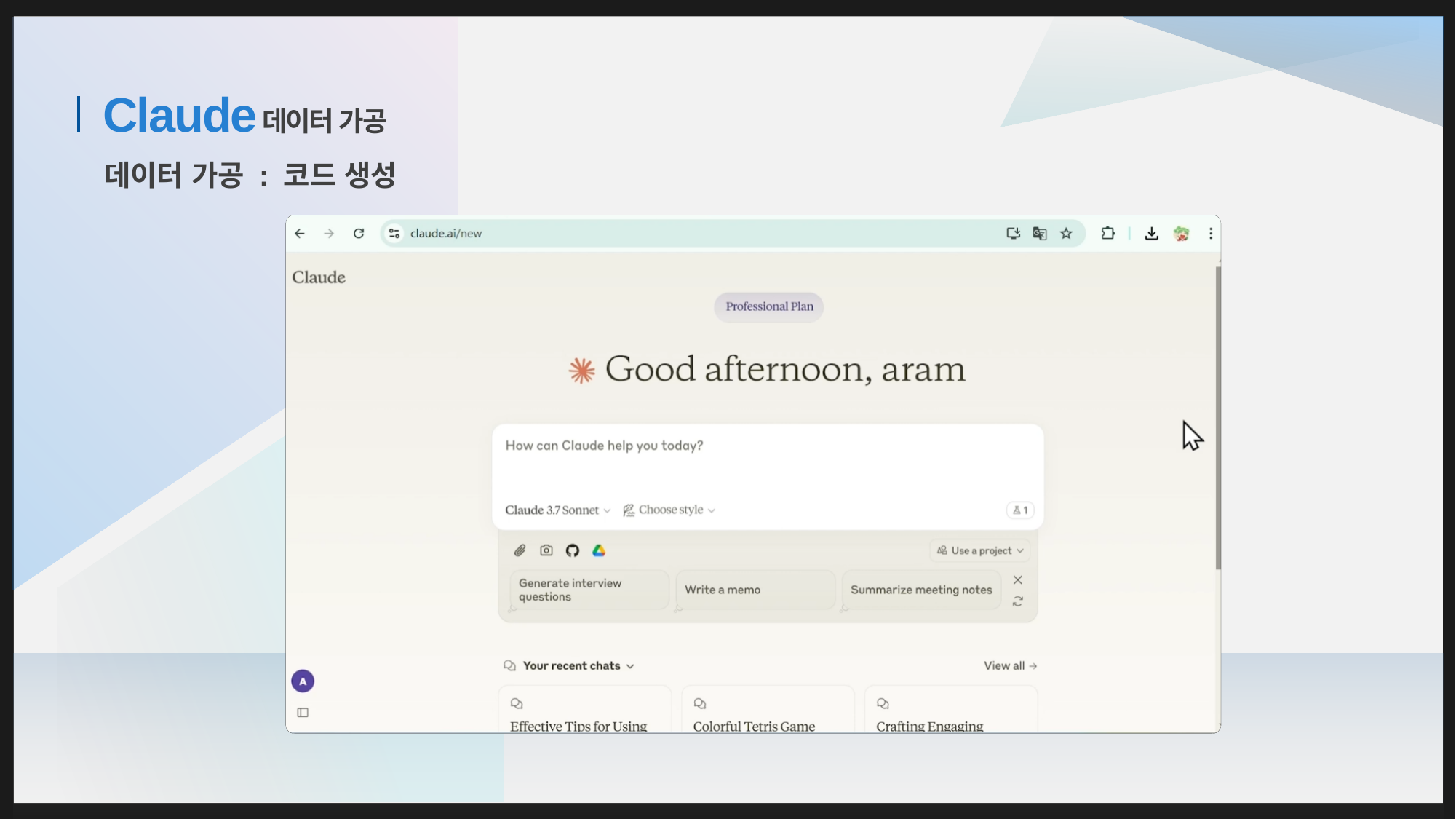

데이터 가공
# Claude
데이터 가공 : 코드 생성